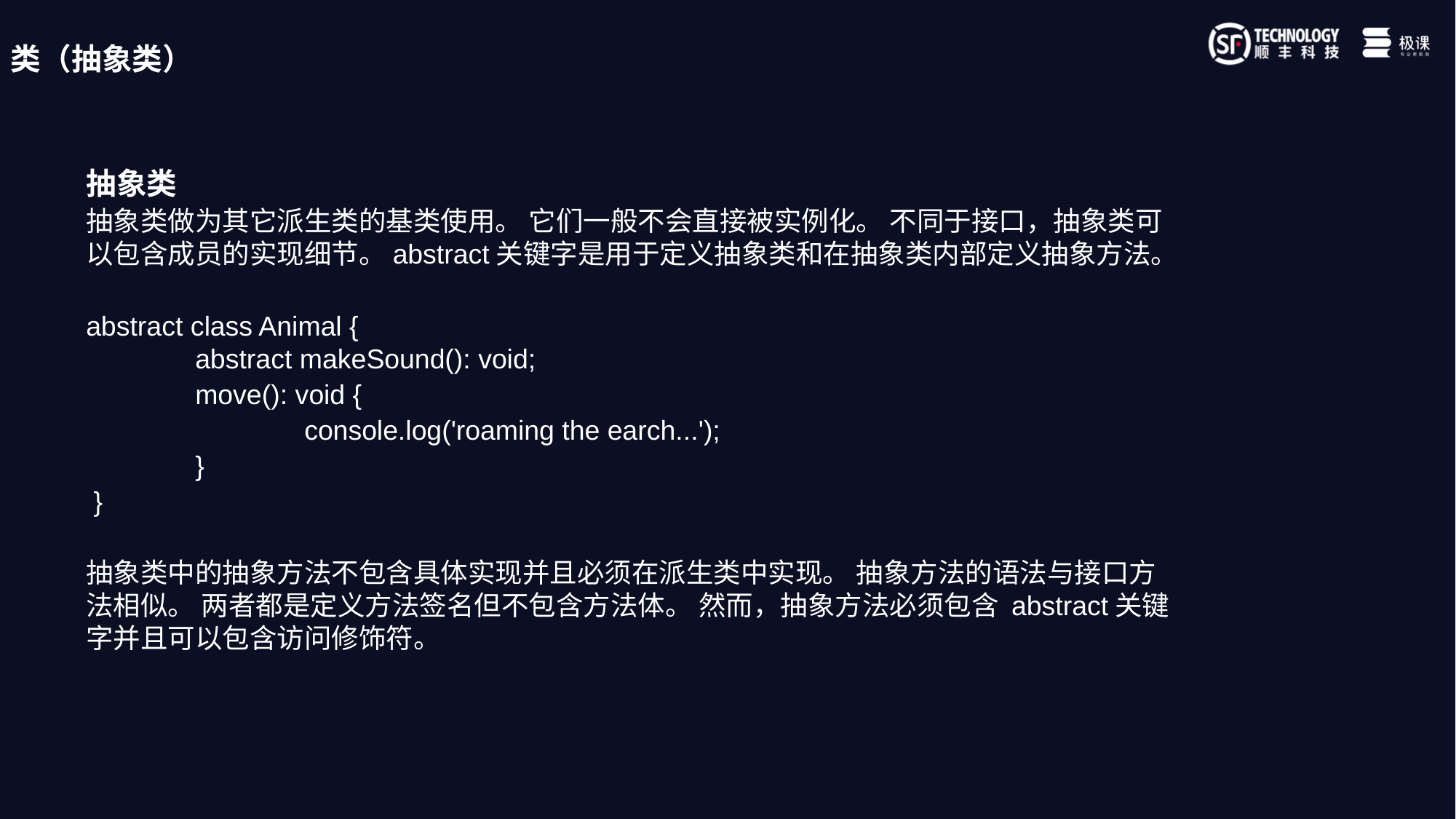

类（抽象类）
抽象类
抽象类做为其它派生类的基类使用。 它们一般不会直接被实例化。 不同于接口，抽象类可以包含成员的实现细节。abstract关键字是用于定义抽象类和在抽象类内部定义抽象方法。

abstract class Animal {
 	abstract makeSound(): void;
	move(): void {
		console.log('roaming the earch...');
	}
 }

抽象类中的抽象方法不包含具体实现并且必须在派生类中实现。 抽象方法的语法与接口方法相似。 两者都是定义方法签名但不包含方法体。 然而，抽象方法必须包含 abstract关键字并且可以包含访问修饰符。